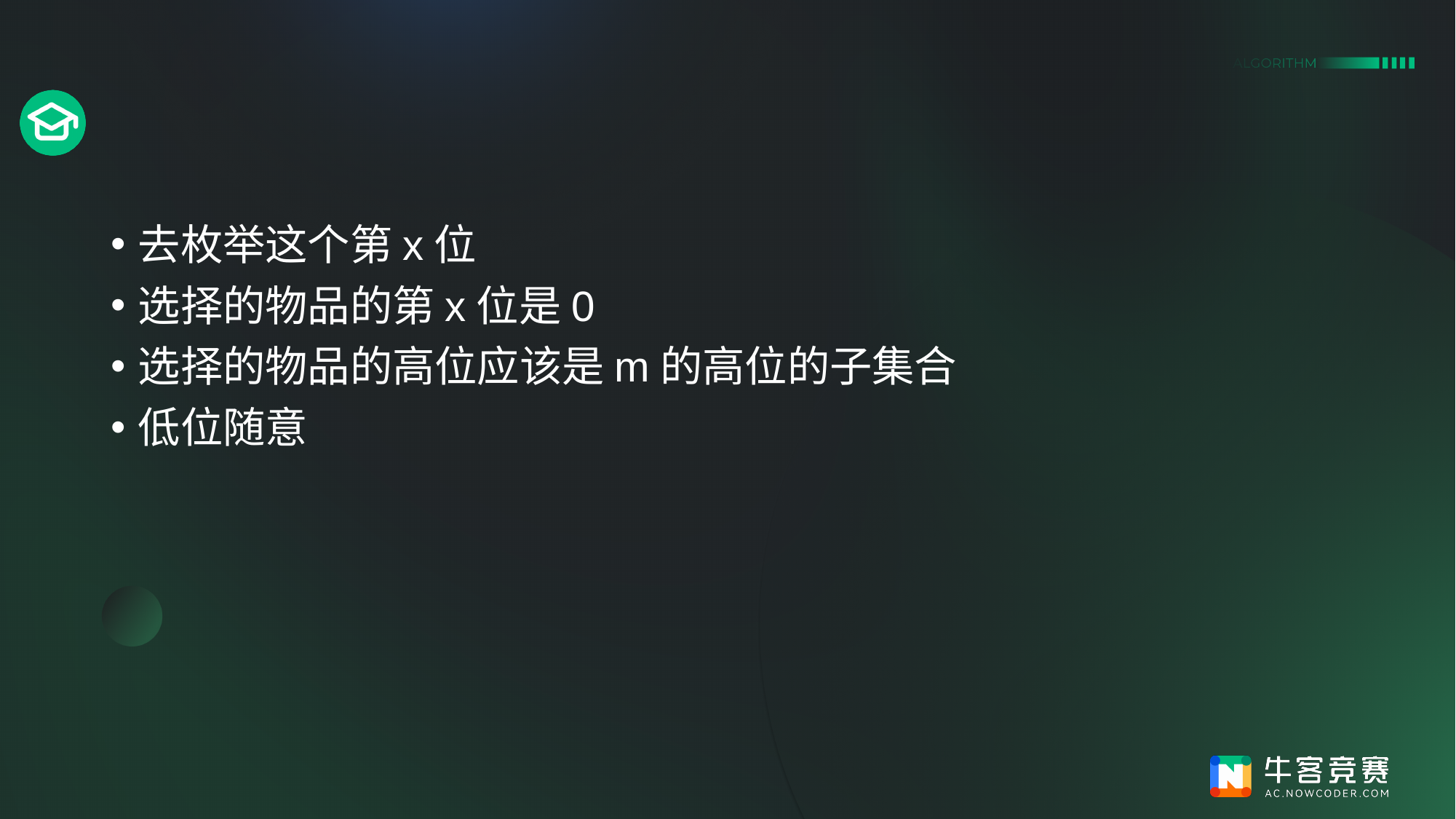

#
去枚举这个第x位
选择的物品的第x位是0
选择的物品的高位应该是m的高位的子集合
低位随意